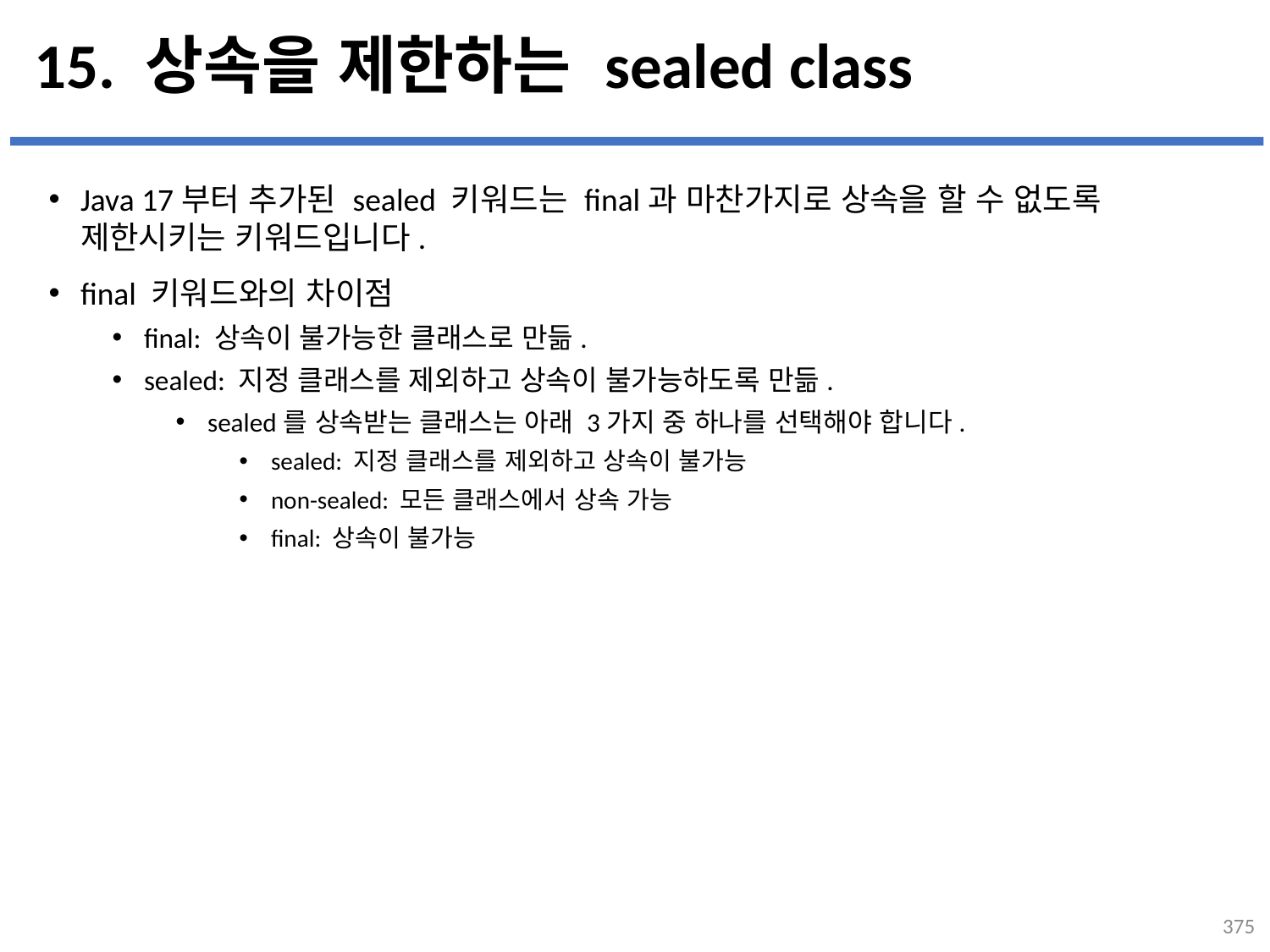

# 15. 상속을 제한하는 sealed class
Java 17부터 추가된 sealed 키워드는 final과 마찬가지로 상속을 할 수 없도록 제한시키는 키워드입니다.
final 키워드와의 차이점
final: 상속이 불가능한 클래스로 만듦.
sealed: 지정 클래스를 제외하고 상속이 불가능하도록 만듦.
sealed를 상속받는 클래스는 아래 3가지 중 하나를 선택해야 합니다.
sealed: 지정 클래스를 제외하고 상속이 불가능
non-sealed: 모든 클래스에서 상속 가능
final: 상속이 불가능
...

설명
375